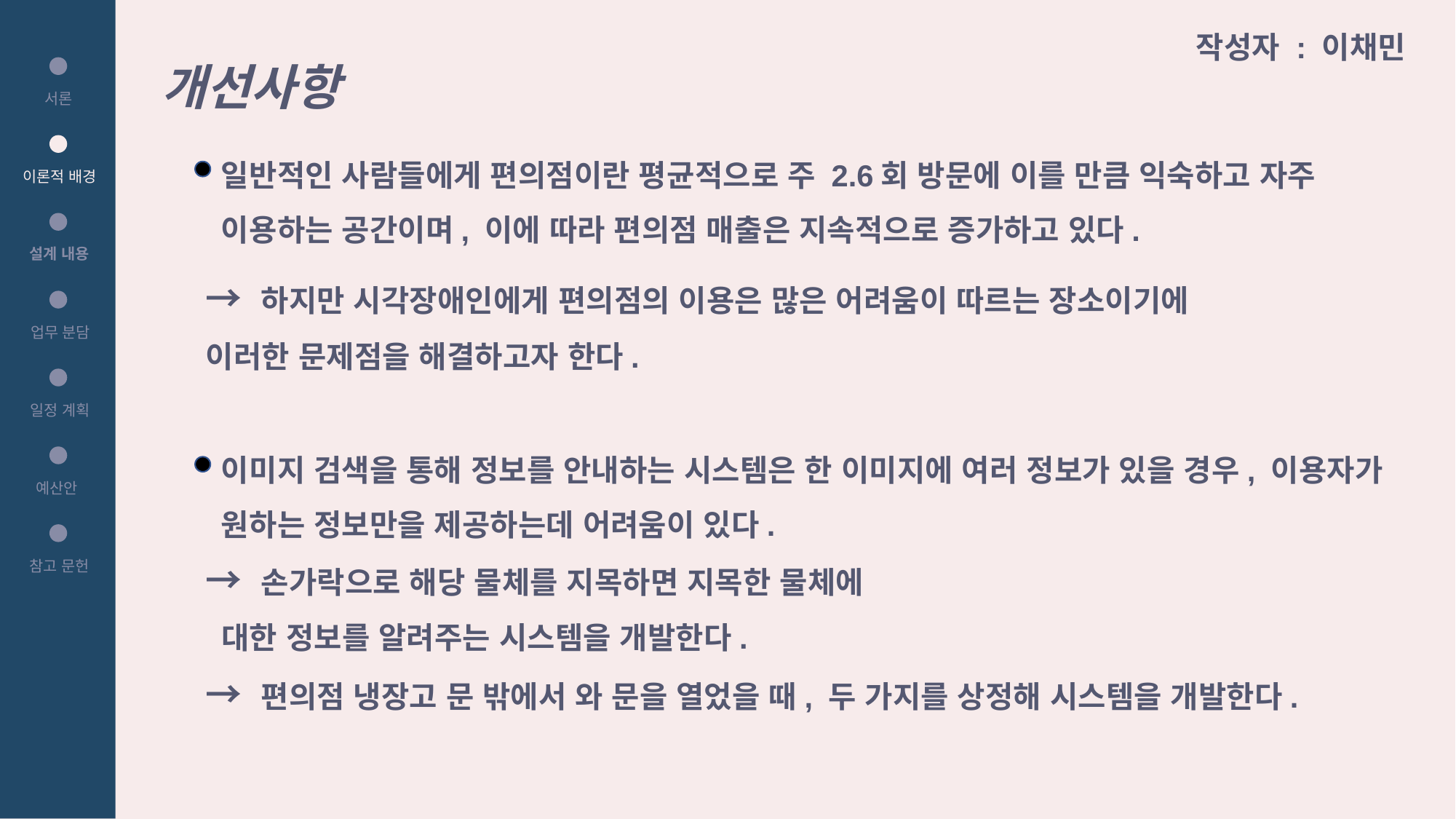

개선사항
작성자 : 이채민

서론
일반적인 사람들에게 편의점이란 평균적으로 주 2.6회 방문에 이를 만큼 익숙하고 자주 이용하는 공간이며, 이에 따라 편의점 매출은 지속적으로 증가하고 있다.

이론적 배경

설계 내용
→ 하지만 시각장애인에게 편의점의 이용은 많은 어려움이 따르는 장소이기에 이러한 문제점을 해결하고자 한다.

업무 분담

일정 계획
이미지 검색을 통해 정보를 안내하는 시스템은 한 이미지에 여러 정보가 있을 경우, 이용자가 원하는 정보만을 제공하는데 어려움이 있다.

예산안

→ 손가락으로 해당 물체를 지목하면 지목한 물체에
 대한 정보를 알려주는 시스템을 개발한다.
참고 문헌
→ 편의점 냉장고 문 밖에서 와 문을 열었을 때, 두 가지를 상정해 시스템을 개발한다.